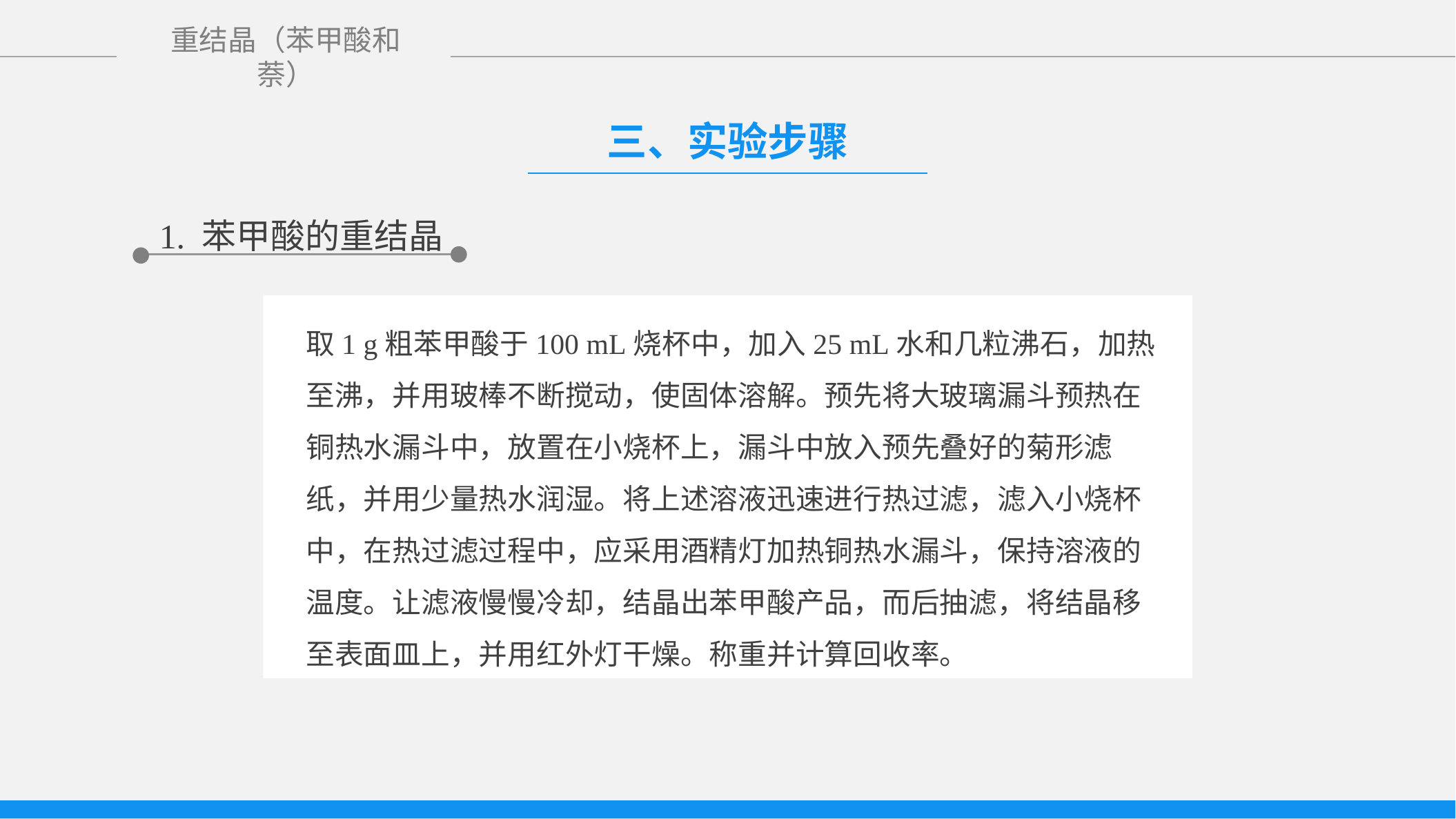

三、实验步骤
1. 苯甲酸的重结晶

取1 g粗苯甲酸于100 mL烧杯中，加入25 mL水和几粒沸石，加热至沸，并用玻棒不断搅动，使固体溶解。预先将大玻璃漏斗预热在铜热水漏斗中，放置在小烧杯上，漏斗中放入预先叠好的菊形滤纸，并用少量热水润湿。将上述溶液迅速进行热过滤，滤入小烧杯中，在热过滤过程中，应采用酒精灯加热铜热水漏斗，保持溶液的温度。让滤液慢慢冷却，结晶出苯甲酸产品，而后抽滤，将结晶移至表面皿上，并用红外灯干燥。称重并计算回收率。